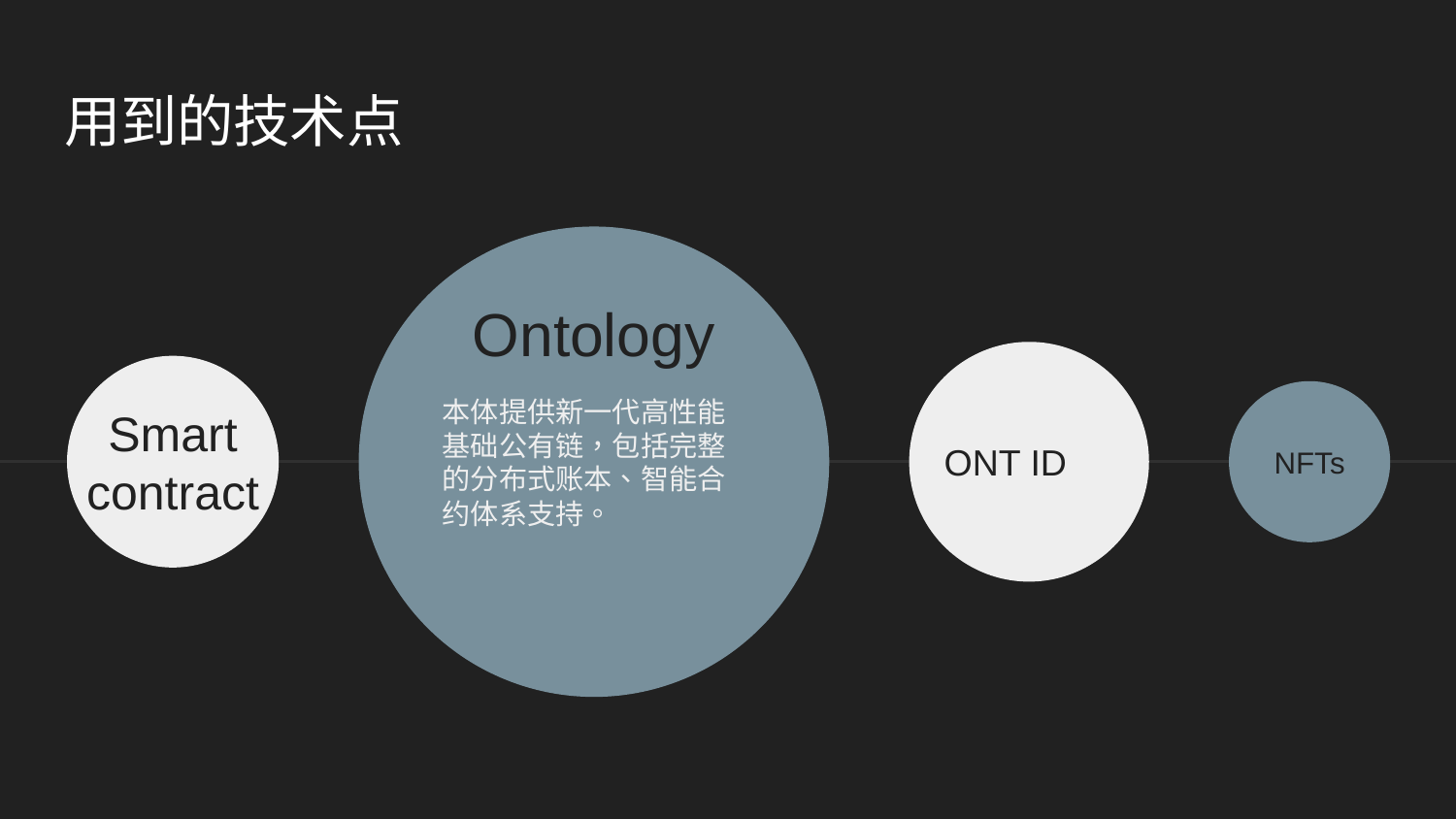

# 用到的技术点
本体提供新一代高性能基础公有链，包括完整的分布式账本、智能合约体系支持。
Ontology

Smart contract
  ONT ID
NFTs